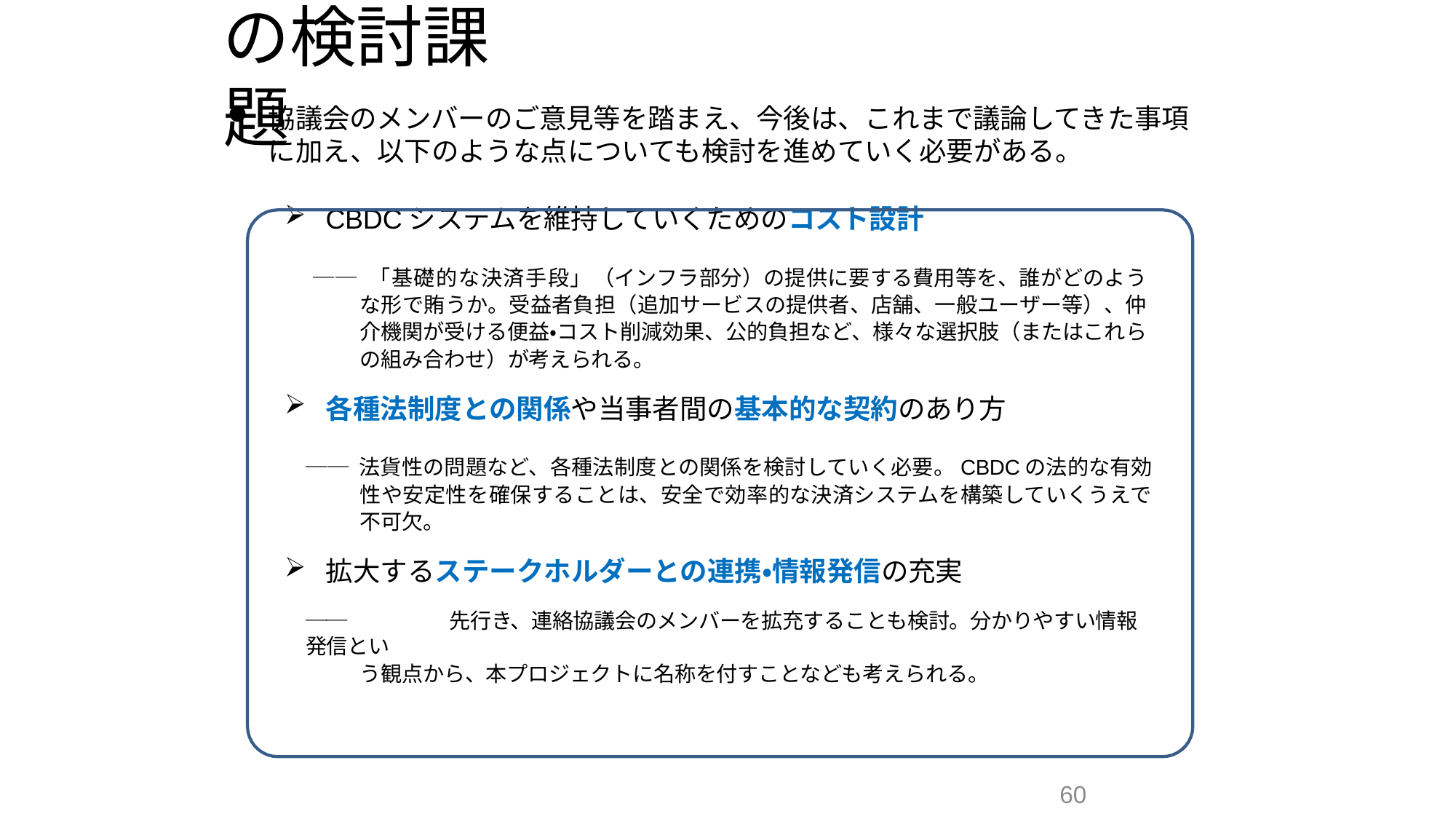

# ６．今後の検討課題
協議会のメンバーのご意見等を踏まえ、今後は、これまで議論してきた事項に加え、以下のような点についても検討を進めていく必要がある。

CBDCシステムを維持していくためのコスト設計
── 「基礎的な決済手段」（インフラ部分）の提供に要する費用等を、誰がどのような形で賄うか。受益者負担（追加サービスの提供者、店舗、一般ユーザー等）、仲介機関が受ける便益・コスト削減効果、公的負担など、様々な選択肢（またはこれらの組み合わせ）が考えられる。

各種法制度との関係や当事者間の基本的な契約のあり方
── 法貨性の問題など、各種法制度との関係を検討していく必要。CBDCの法的な有効性や安定性を確保することは、安全で効率的な決済システムを構築していくうえで不可欠。

拡大するステークホルダーとの連携・情報発信の充実
──	先行き、連絡協議会のメンバーを拡充することも検討。分かりやすい情報発信とい
う観点から、本プロジェクトに名称を付すことなども考えられる。

60